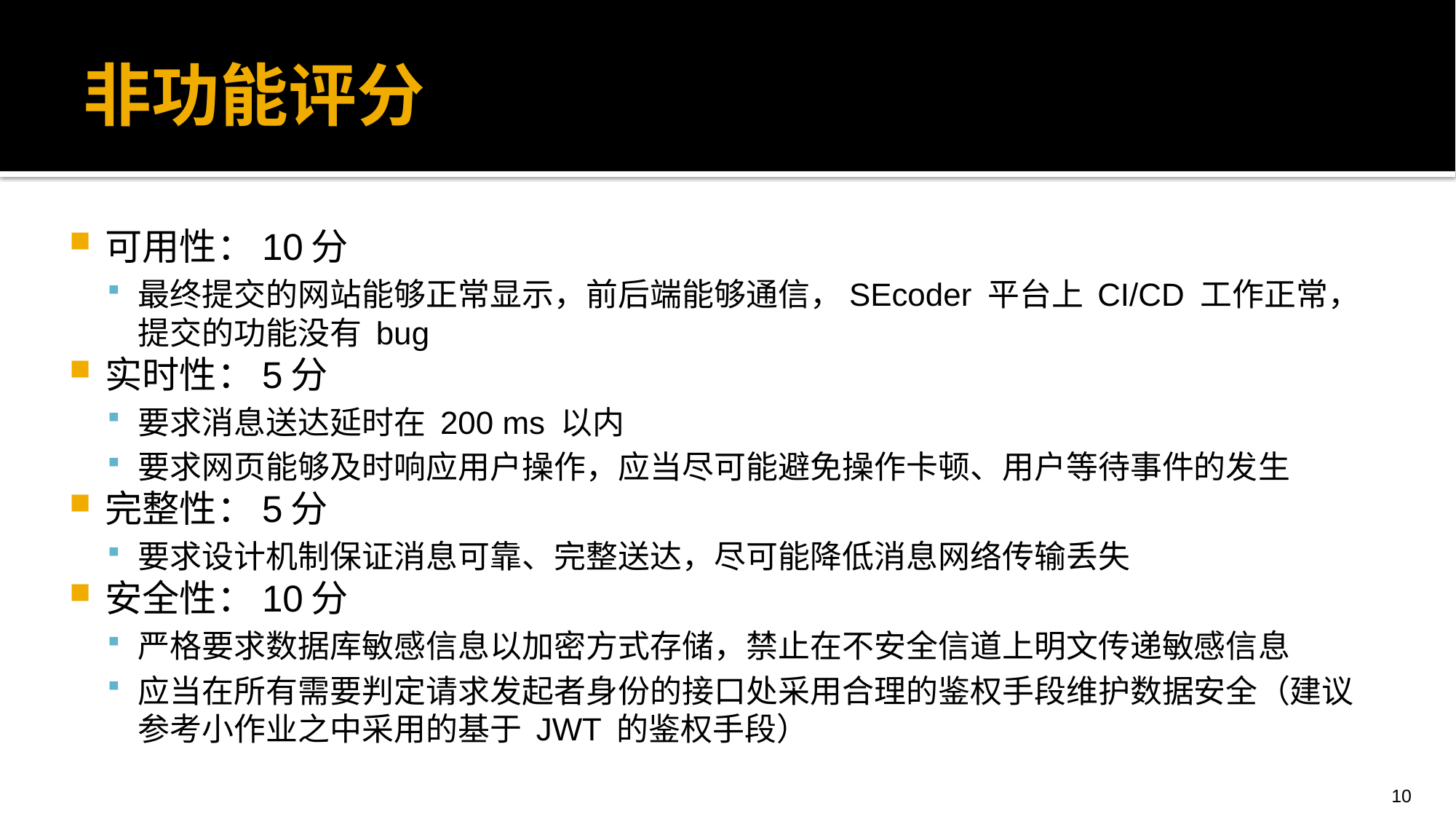

# 非功能评分
可用性：10分
最终提交的网站能够正常显示，前后端能够通信，SEcoder 平台上 CI/CD 工作正常，提交的功能没有 bug
实时性：5分
要求消息送达延时在 200 ms 以内
要求网页能够及时响应用户操作，应当尽可能避免操作卡顿、用户等待事件的发生
完整性：5分
要求设计机制保证消息可靠、完整送达，尽可能降低消息网络传输丢失
安全性：10分
严格要求数据库敏感信息以加密方式存储，禁止在不安全信道上明文传递敏感信息
应当在所有需要判定请求发起者身份的接口处采用合理的鉴权手段维护数据安全（建议参考小作业之中采用的基于 JWT 的鉴权手段）

10